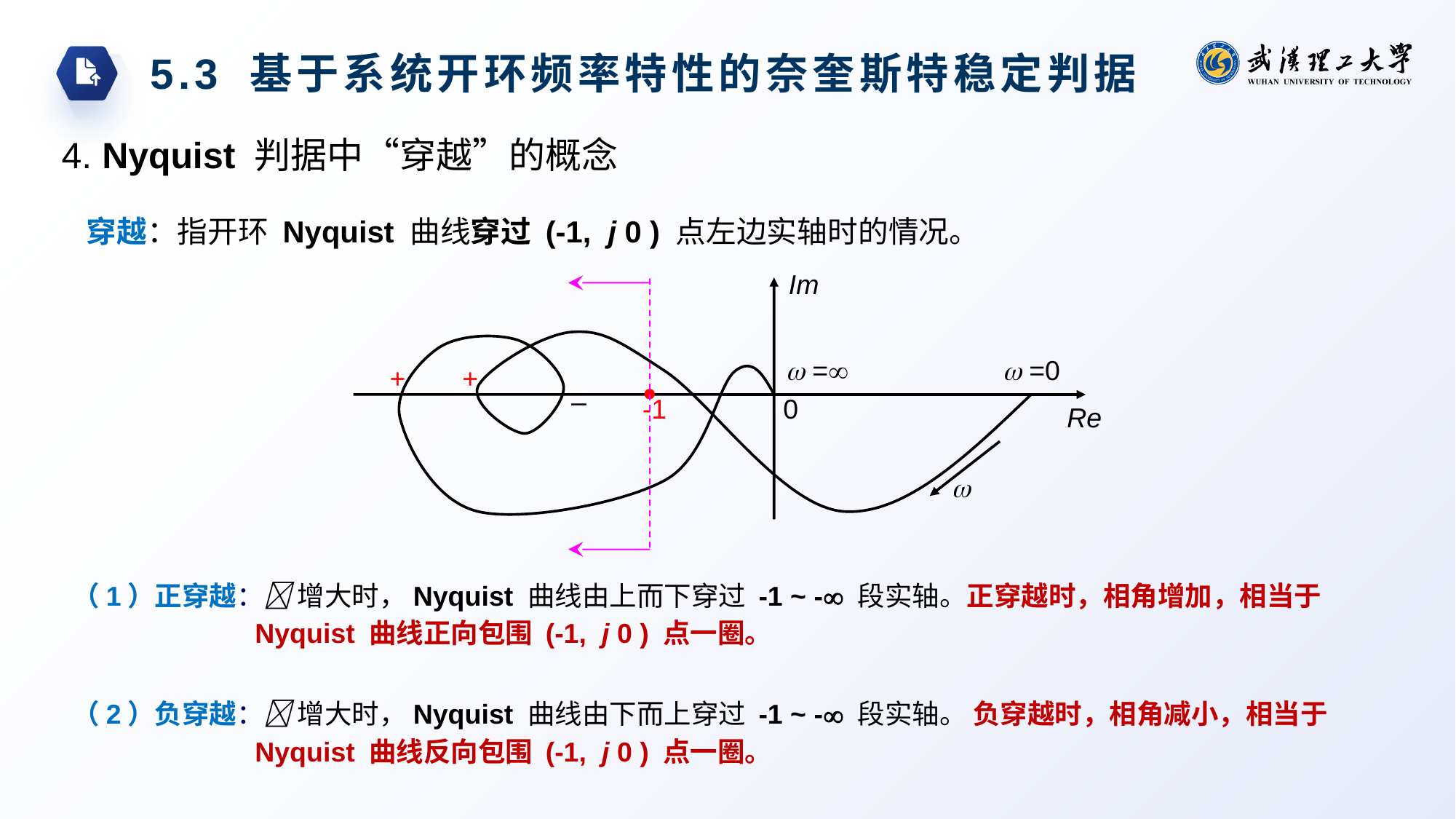

5.3 基于系统开环频率特性的奈奎斯特稳定判据
4. Nyquist 判据中“穿越”的概念
 穿越：指开环 Nyquist 曲线穿过 (-1,  j 0 ) 点左边实轴时的情况。
Im

-1

ω =∞
ω =0
+
+
–
0

Re

ω
（1）正穿越：ω 增大时，Nyquist 曲线由上而下穿过 -1 ~ -∞ 段实轴。正穿越时，相角增加，相当于Nyquist 曲线正向包围 (-1,  j 0 ) 点一圈。
（2）负穿越：ω 增大时，Nyquist 曲线由下而上穿过 -1 ~ -∞ 段实轴。 负穿越时，相角减小，相当于Nyquist 曲线反向包围 (-1,  j 0 ) 点一圈。